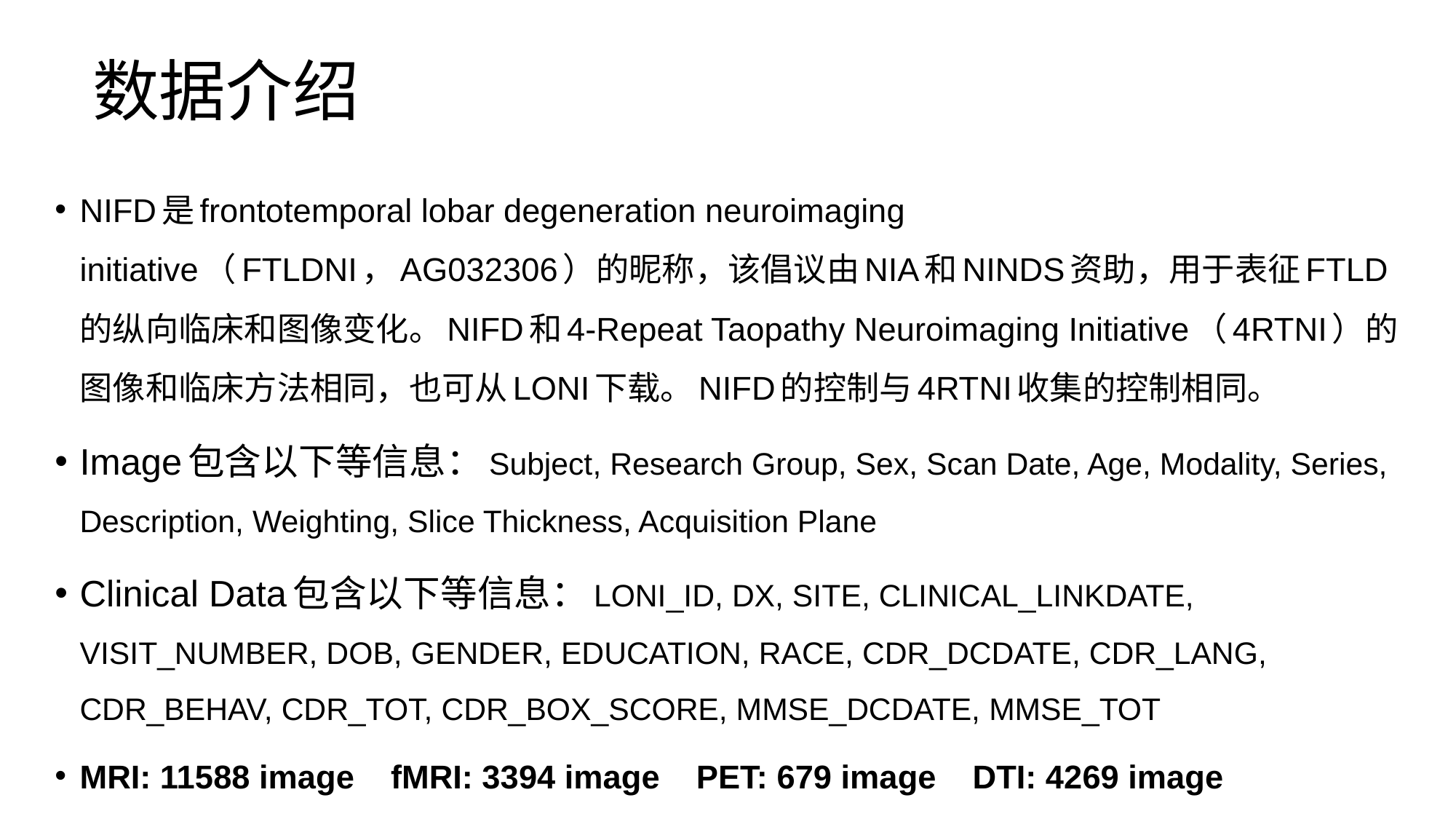

# 数据介绍
NIFD是frontotemporal lobar degeneration neuroimaging initiative（FTLDNI，AG032306）的昵称，该倡议由NIA和NINDS资助，用于表征FTLD的纵向临床和图像变化。NIFD和4-Repeat Taopathy Neuroimaging Initiative（4RTNI）的图像和临床方法相同，也可从LONI下载。NIFD的控制与4RTNI收集的控制相同。
Image包含以下等信息：Subject, Research Group, Sex, Scan Date, Age, Modality, Series, Description, Weighting, Slice Thickness, Acquisition Plane
Clinical Data包含以下等信息：LONI_ID, DX, SITE, CLINICAL_LINKDATE, VISIT_NUMBER, DOB, GENDER, EDUCATION, RACE, CDR_DCDATE, CDR_LANG, CDR_BEHAV, CDR_TOT, CDR_BOX_SCORE, MMSE_DCDATE, MMSE_TOT
MRI: 11588 image    fMRI: 3394 image    PET: 679 image    DTI: 4269 image